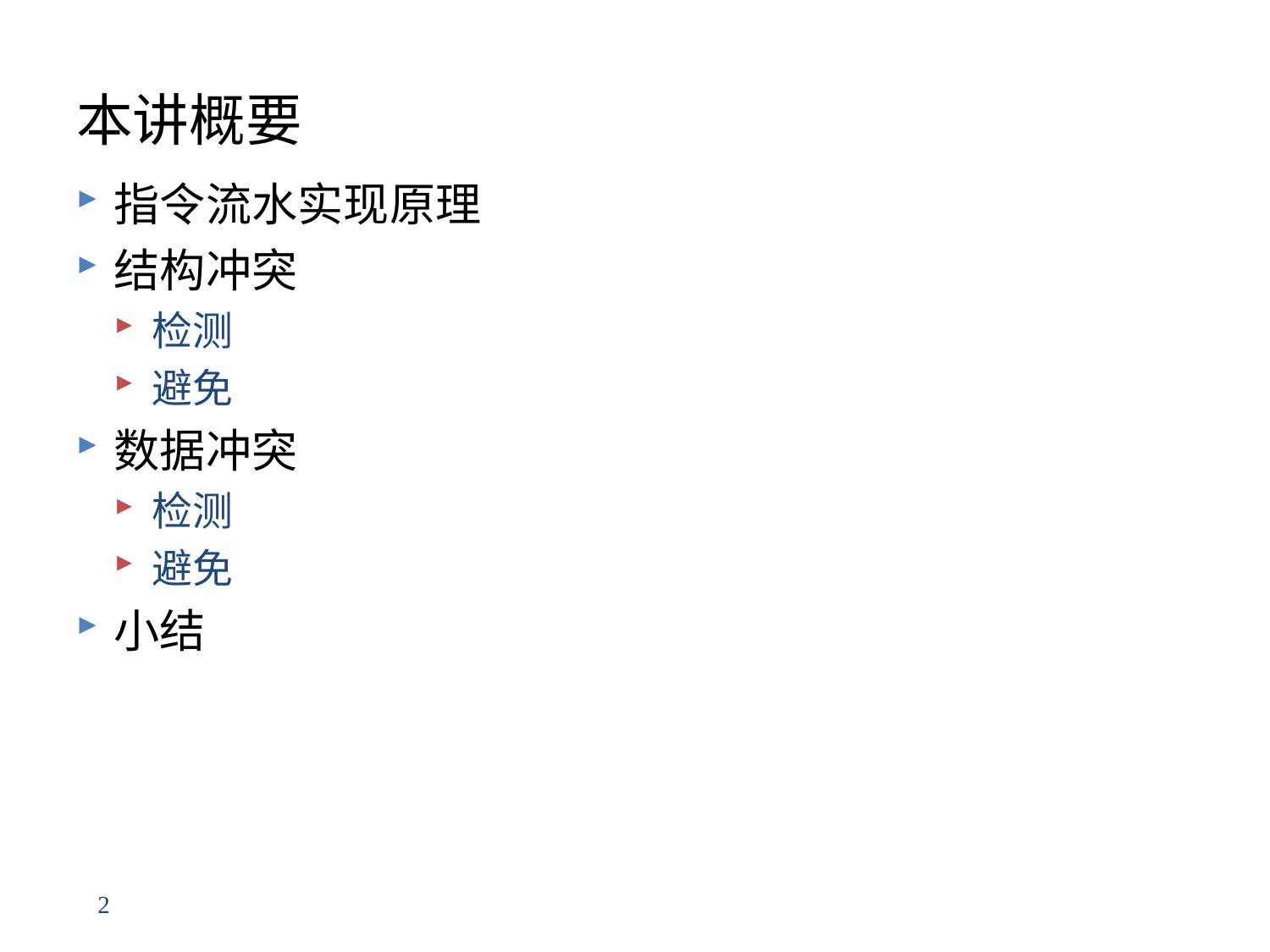

# 本讲概要
指令流水实现原理
结构冲突
检测
避免
数据冲突
检测
避免
小结

2